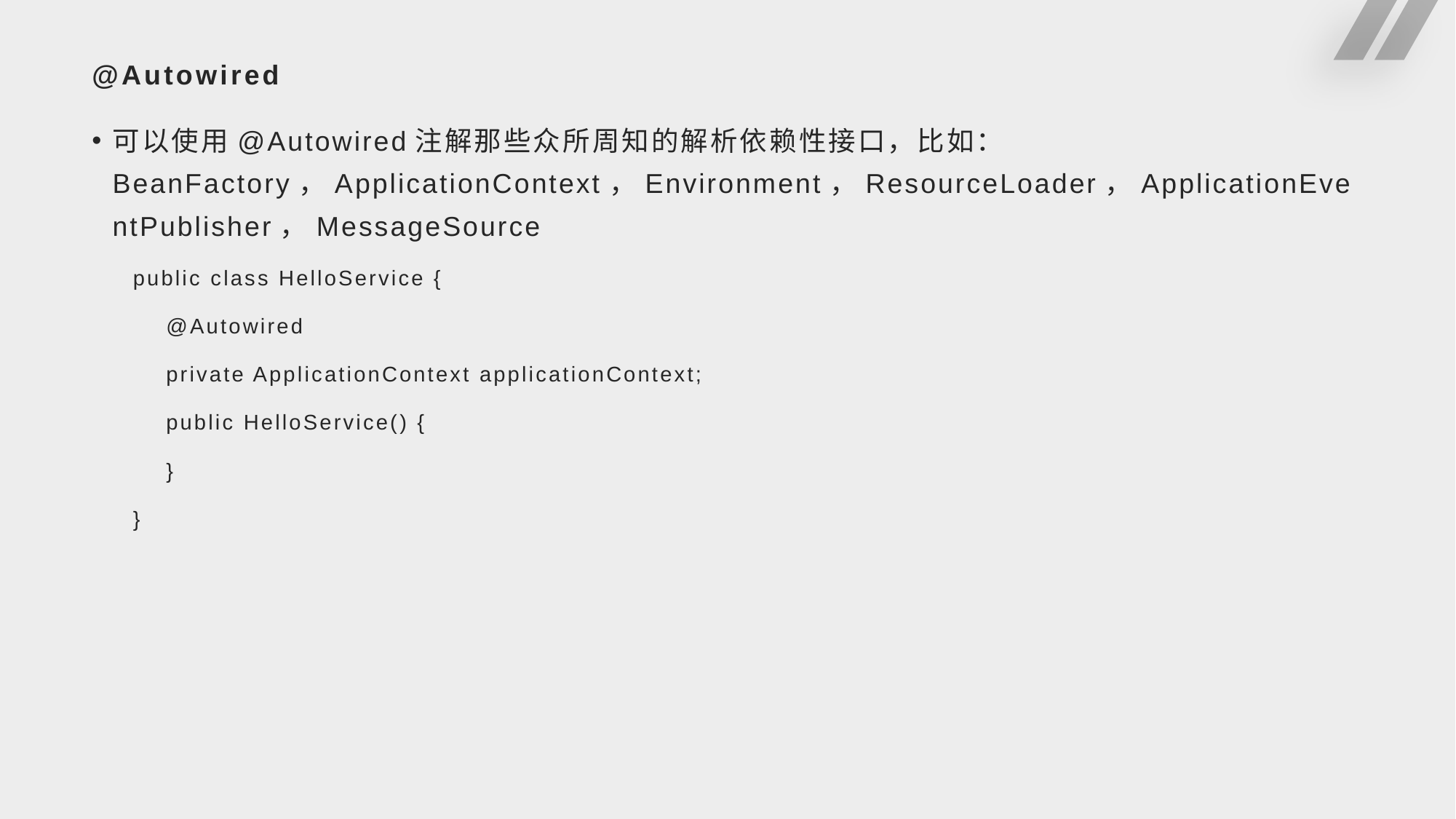

# @Autowired
可以使用@Autowired注解那些众所周知的解析依赖性接口，比如：BeanFactory，ApplicationContext，Environment，ResourceLoader，ApplicationEventPublisher，MessageSource
public class HelloService {
    @Autowired
    private ApplicationContext applicationContext;
    public HelloService() {
    }
}